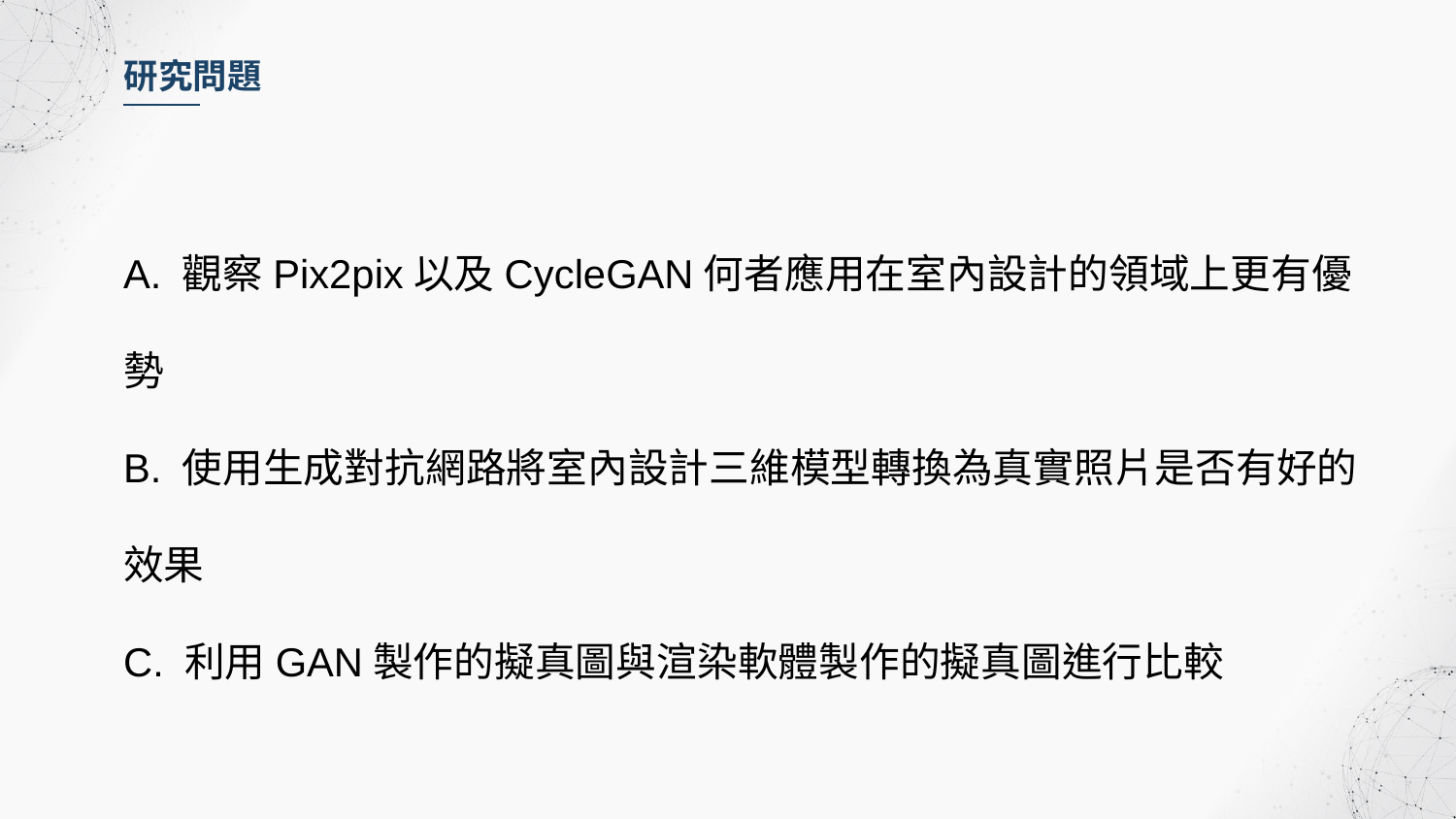

研究問題
A. 觀察Pix2pix以及CycleGAN何者應用在室內設計的領域上更有優勢
B. 使用生成對抗網路將室內設計三維模型轉換為真實照片是否有好的效果
C. 利用GAN製作的擬真圖與渲染軟體製作的擬真圖進行比較